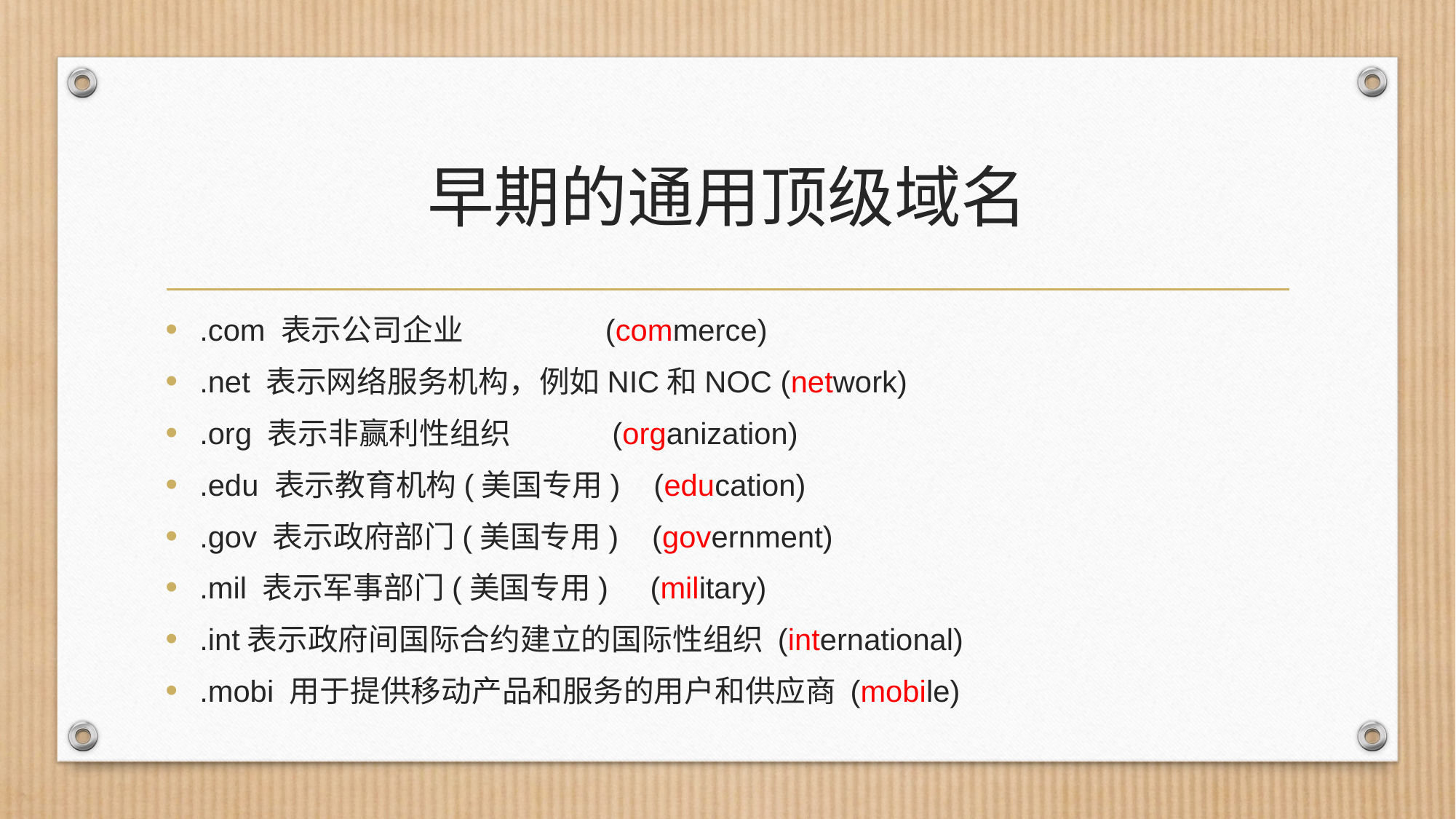

# 早期的通用顶级域名
.com 表示公司企业                    (commerce)
.net 表示网络服务机构，例如NIC和NOC (network)
.org 表示非赢利性组织              (organization)
.edu 表示教育机构(美国专用)    (education)
.gov 表示政府部门(美国专用)    (government)
.mil 表示军事部门(美国专用)     (military)
.int表示政府间国际合约建立的国际性组织 (international)
.mobi 用于提供移动产品和服务的用户和供应商 (mobile)